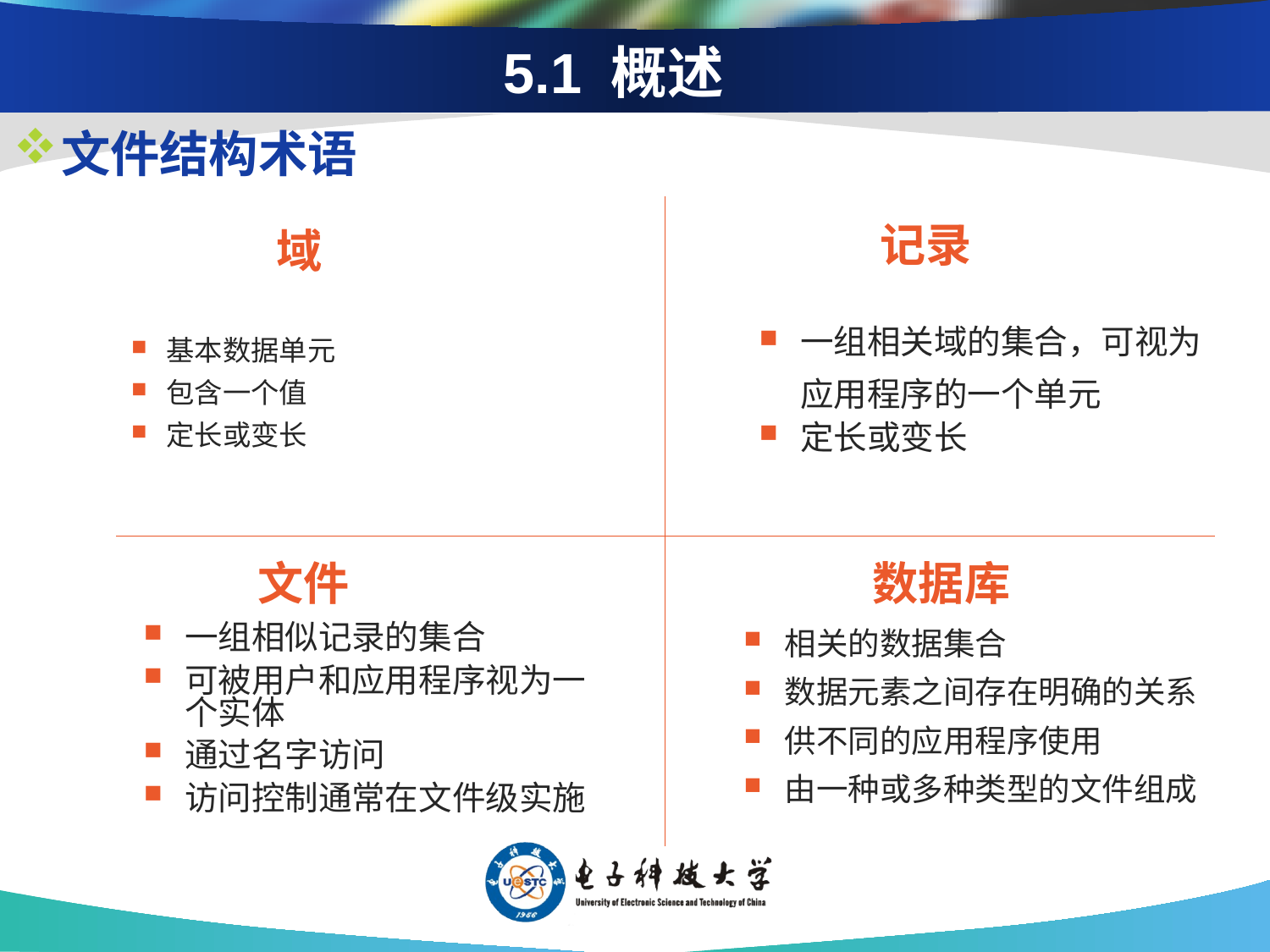

5.1 概述
文件结构术语
记录
域

基本数据单元
包含一个值
定长或变长

一组相关域的集合，可视为应用程序的一个单元
定长或变长
数据库
文件
相关的数据集合
数据元素之间存在明确的关系
供不同的应用程序使用
由一种或多种类型的文件组成
一组相似记录的集合
可被用户和应用程序视为一个实体
通过名字访问
访问控制通常在文件级实施